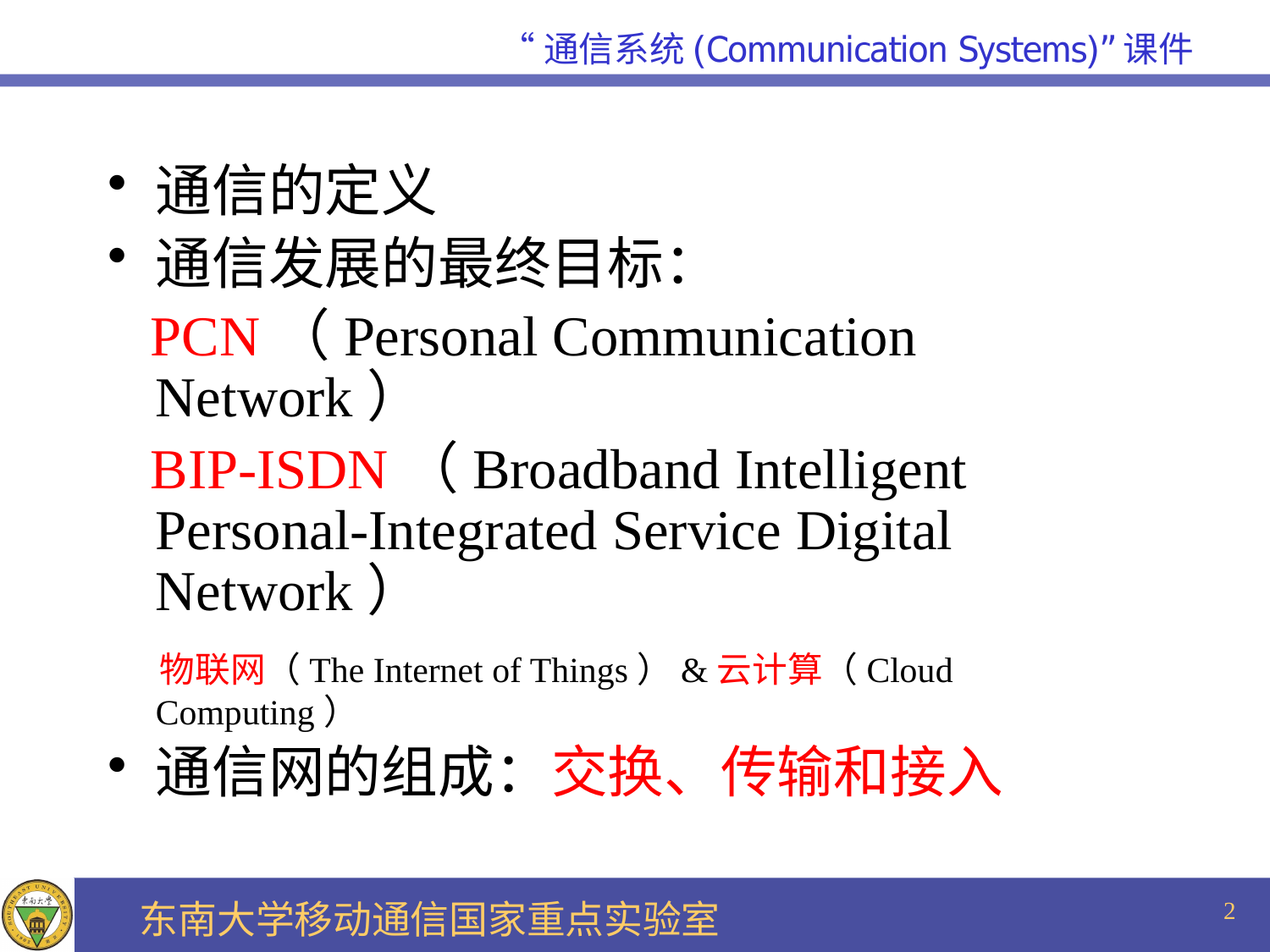

通信的定义
通信发展的最终目标：
   PCN（Personal Communication Network）
   BIP-ISDN（Broadband Intelligent Personal-Integrated Service Digital Network）
   物联网（The Internet of Things）&云计算（Cloud Computing）
通信网的组成：交换、传输和接入
2